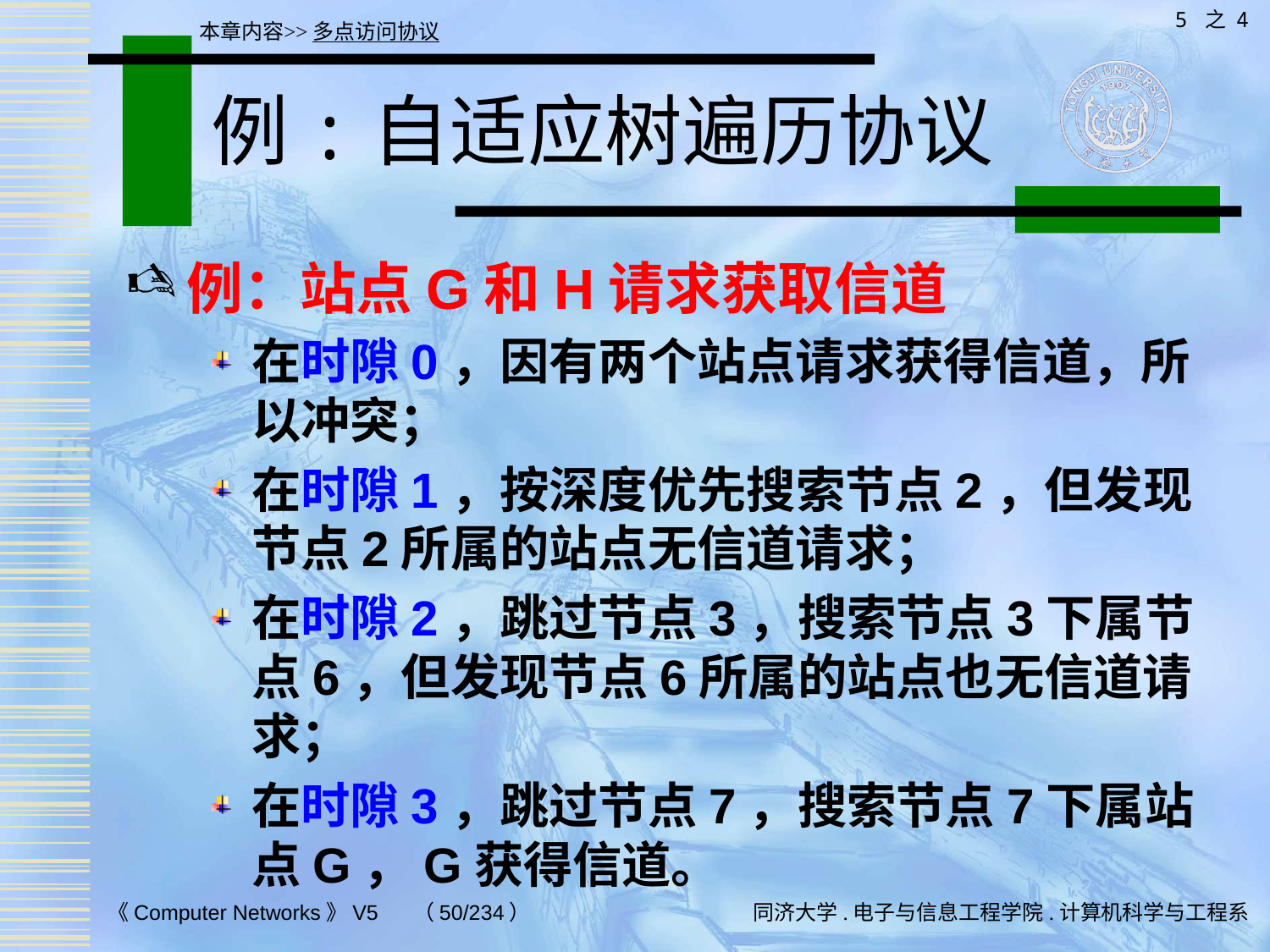

5 之 4
本章内容>>多点访问协议
# 例:自适应树遍历协议
例：站点G和H请求获取信道
在时隙0，因有两个站点请求获得信道，所以冲突；
在时隙1，按深度优先搜索节点2，但发现节点2所属的站点无信道请求；
在时隙2，跳过节点3，搜索节点3下属节点6，但发现节点6所属的站点也无信道请求；
在时隙3，跳过节点7，搜索节点7下属站点G，G获得信道。